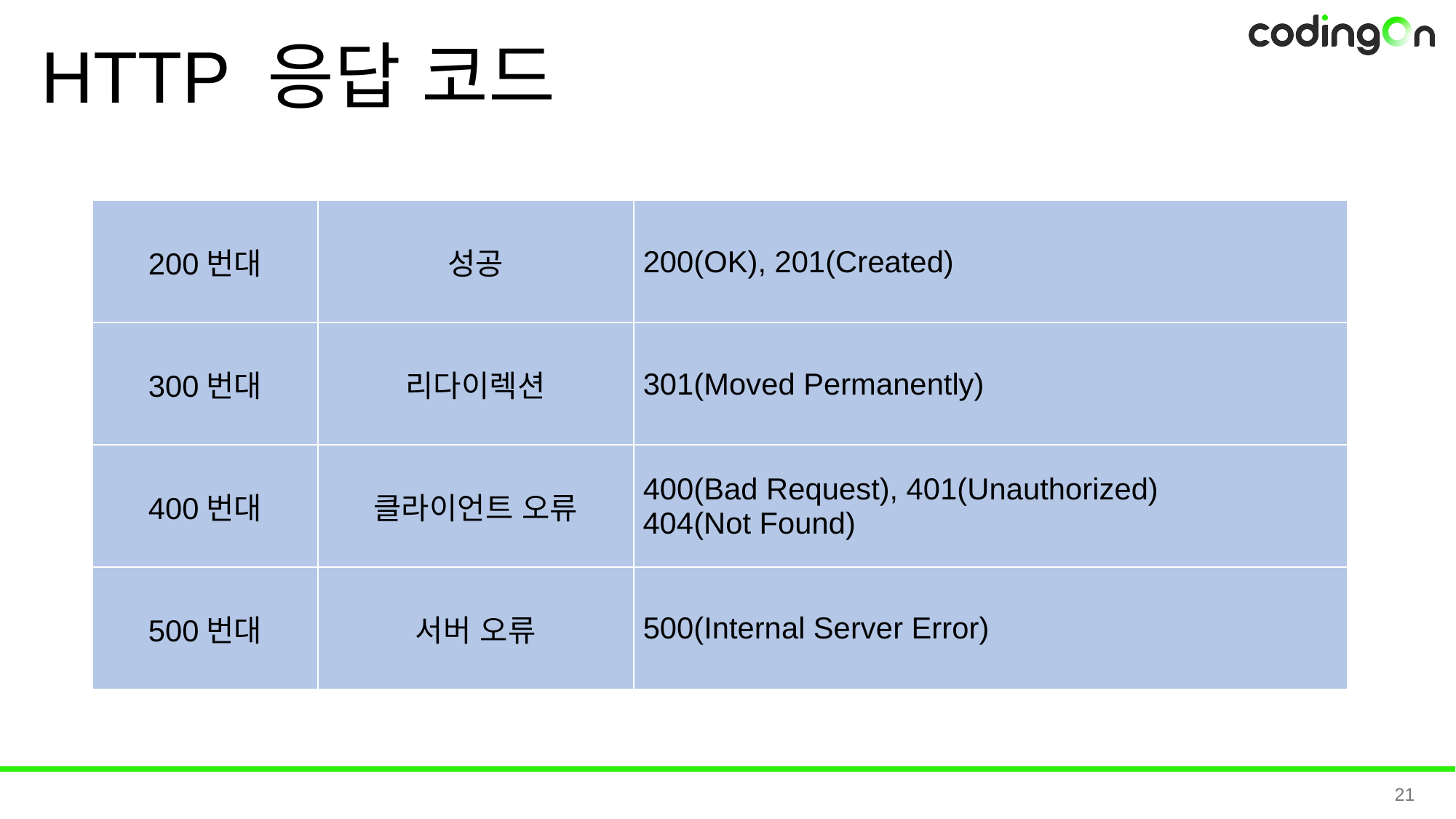

# HTTP 응답 코드
| 200번대 | 성공 | 200(OK), 201(Created) |
| --- | --- | --- |
| 300번대 | 리다이렉션 | 301(Moved Permanently) |
| 400번대 | 클라이언트 오류 | 400(Bad Request), 401(Unauthorized) 404(Not Found) |
| 500번대 | 서버 오류 | 500(Internal Server Error) |
21